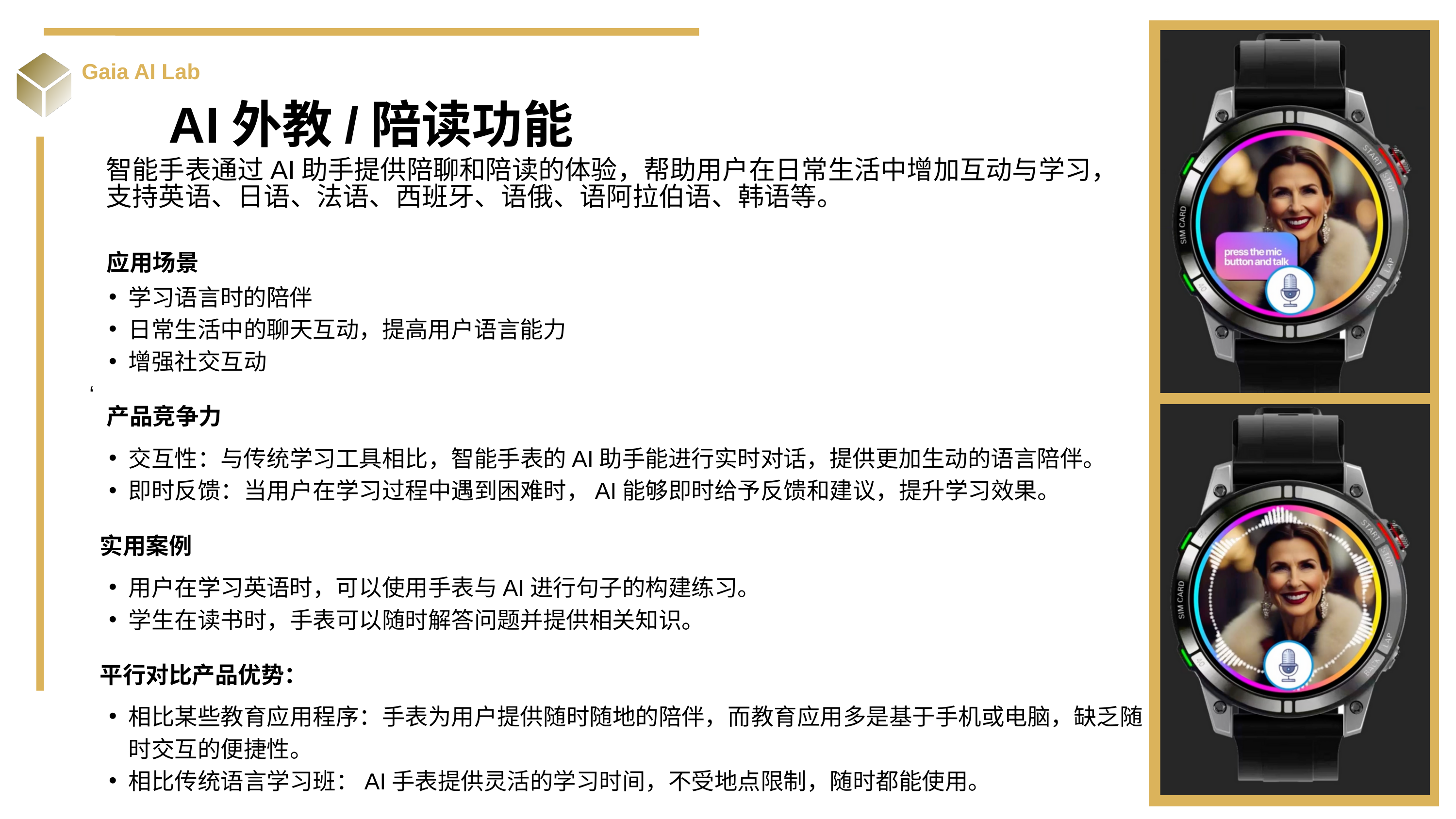

Gaia AI Lab

AI外教/陪读功能

智能手表通过AI助手提供陪聊和陪读的体验，帮助用户在日常生活中增加互动与学习，
支持英语、日语、法语、西班牙、语俄、语阿拉伯语、韩语等。
应用场景
学习语言时的陪伴
日常生活中的聊天互动，提高用户语言能力
增强社交互动
‘

交互性：与传统学习工具相比，智能手表的AI助手能进行实时对话，提供更加生动的语言陪伴。
即时反馈：当用户在学习过程中遇到困难时，AI能够即时给予反馈和建议，提升学习效果。

用户在学习英语时，可以使用手表与AI进行句子的构建练习。
学生在读书时，手表可以随时解答问题并提供相关知识。

相比某些教育应用程序：手表为用户提供随时随地的陪伴，而教育应用多是基于手机或电脑，缺乏随时交互的便捷性。
相比传统语言学习班：AI手表提供灵活的学习时间，不受地点限制，随时都能使用。

产品竞争力

实用案例
平行对比产品优势：